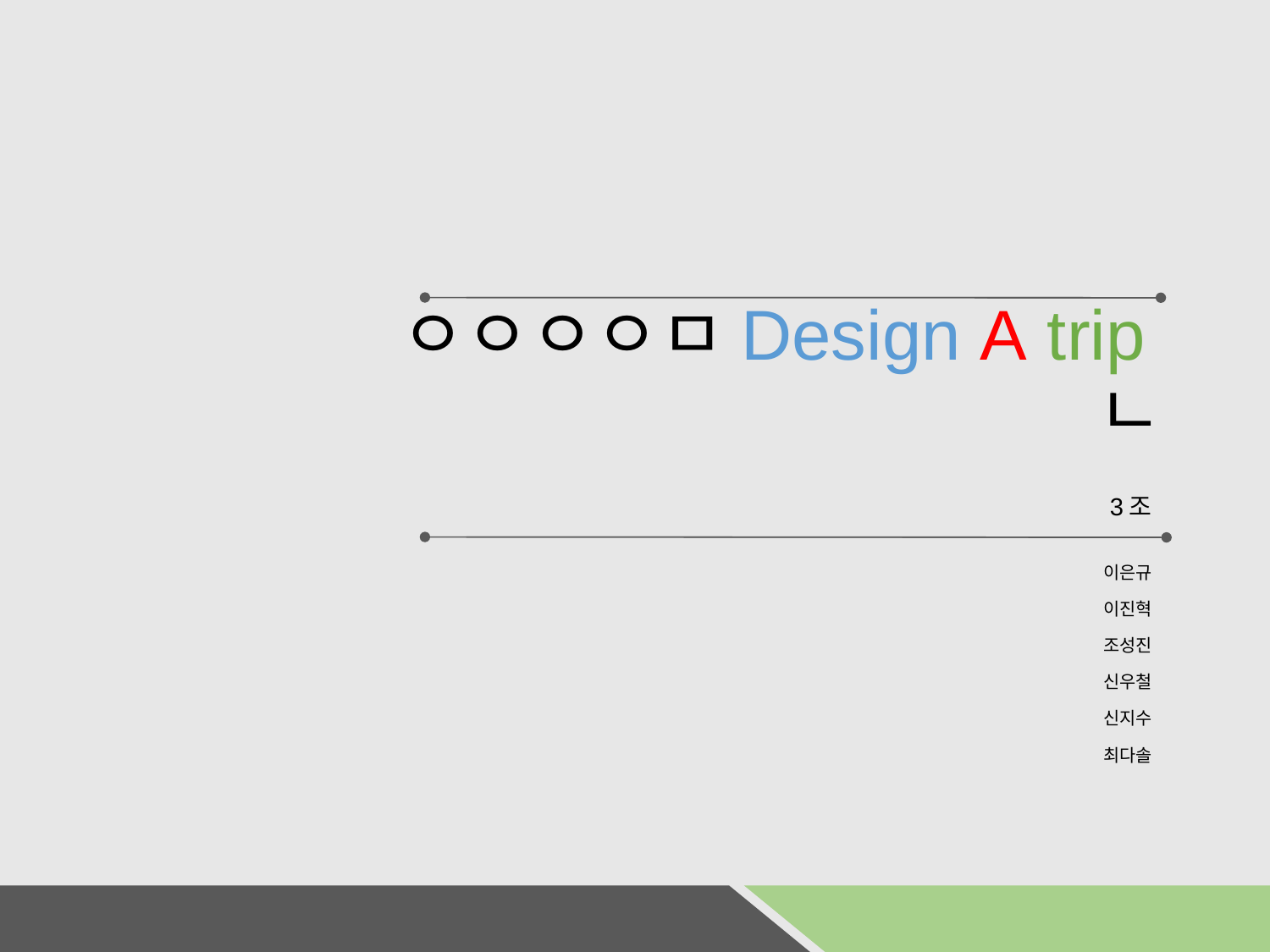

# ㅇㅇㅇㅇㅁDesign A tripㄴ
3조

이은규
이진혁
조성진
신우철
신지수
최다솔